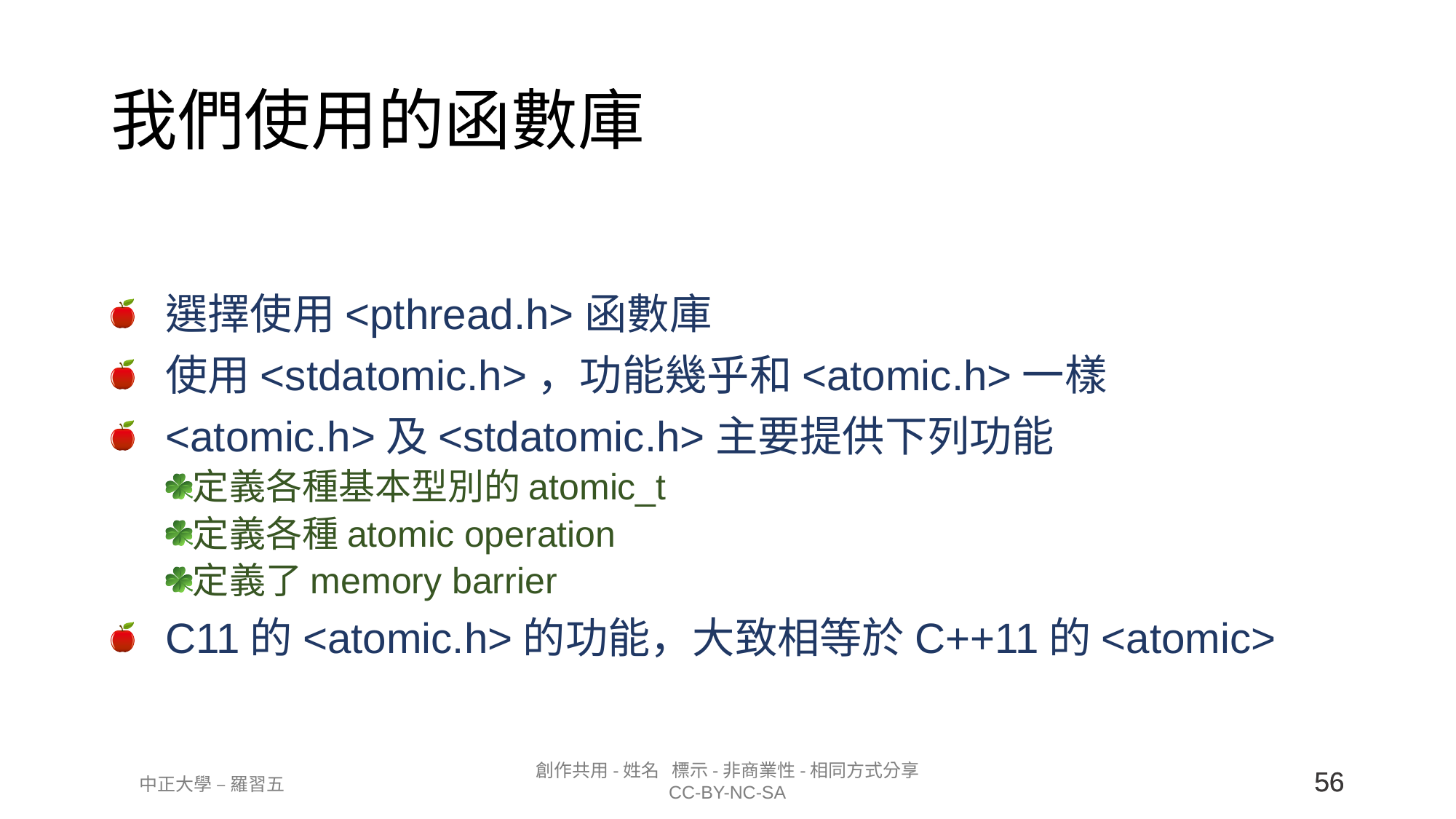

# 我們使用的函數庫
選擇使用<pthread.h>函數庫
使用<stdatomic.h>，功能幾乎和<atomic.h>一樣
<atomic.h>及<stdatomic.h>主要提供下列功能
定義各種基本型別的atomic_t
定義各種atomic operation
定義了memory barrier
C11的<atomic.h>的功能，大致相等於C++11的<atomic>